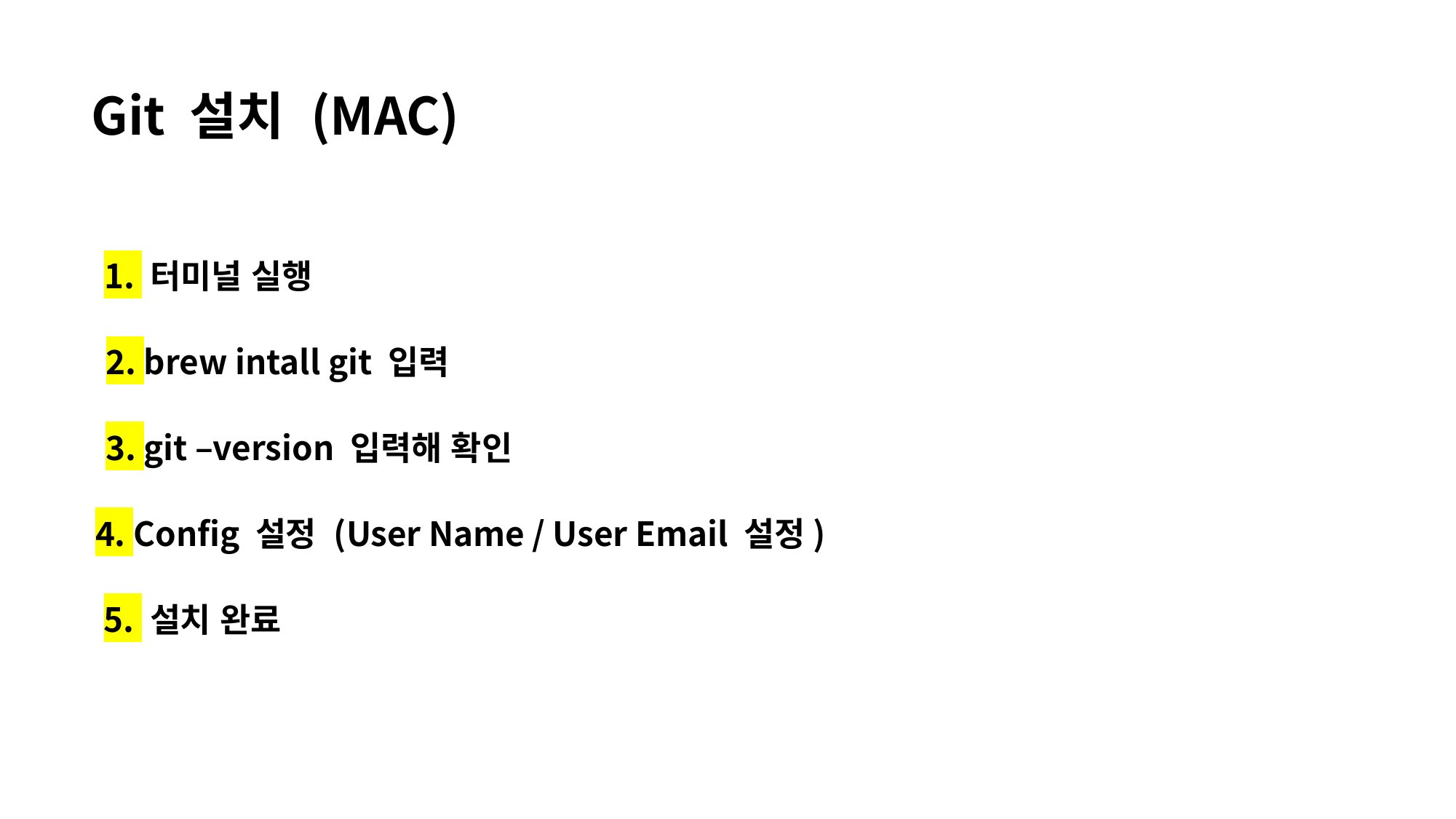

Git 설치 (MAC)
1. 터미널 실행
2. brew intall git 입력
3. git –version 입력해 확인
4. Config 설정 (User Name / User Email 설정)
5. 설치 완료